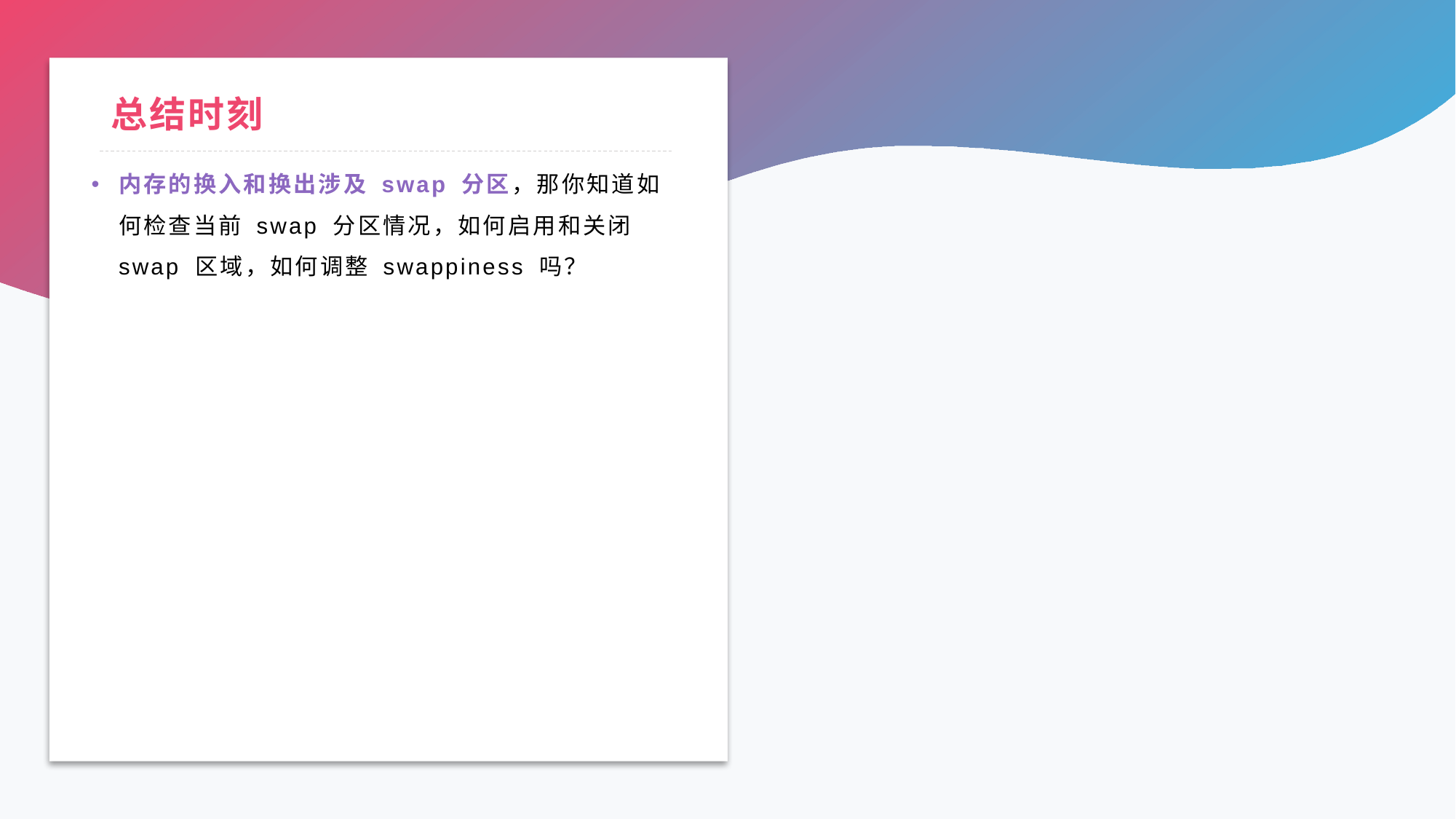

# 总结时刻
内存的换入和换出涉及 swap 分区，那你知道如何检查当前 swap 分区情况，如何启用和关闭 swap 区域，如何调整 swappiness 吗？